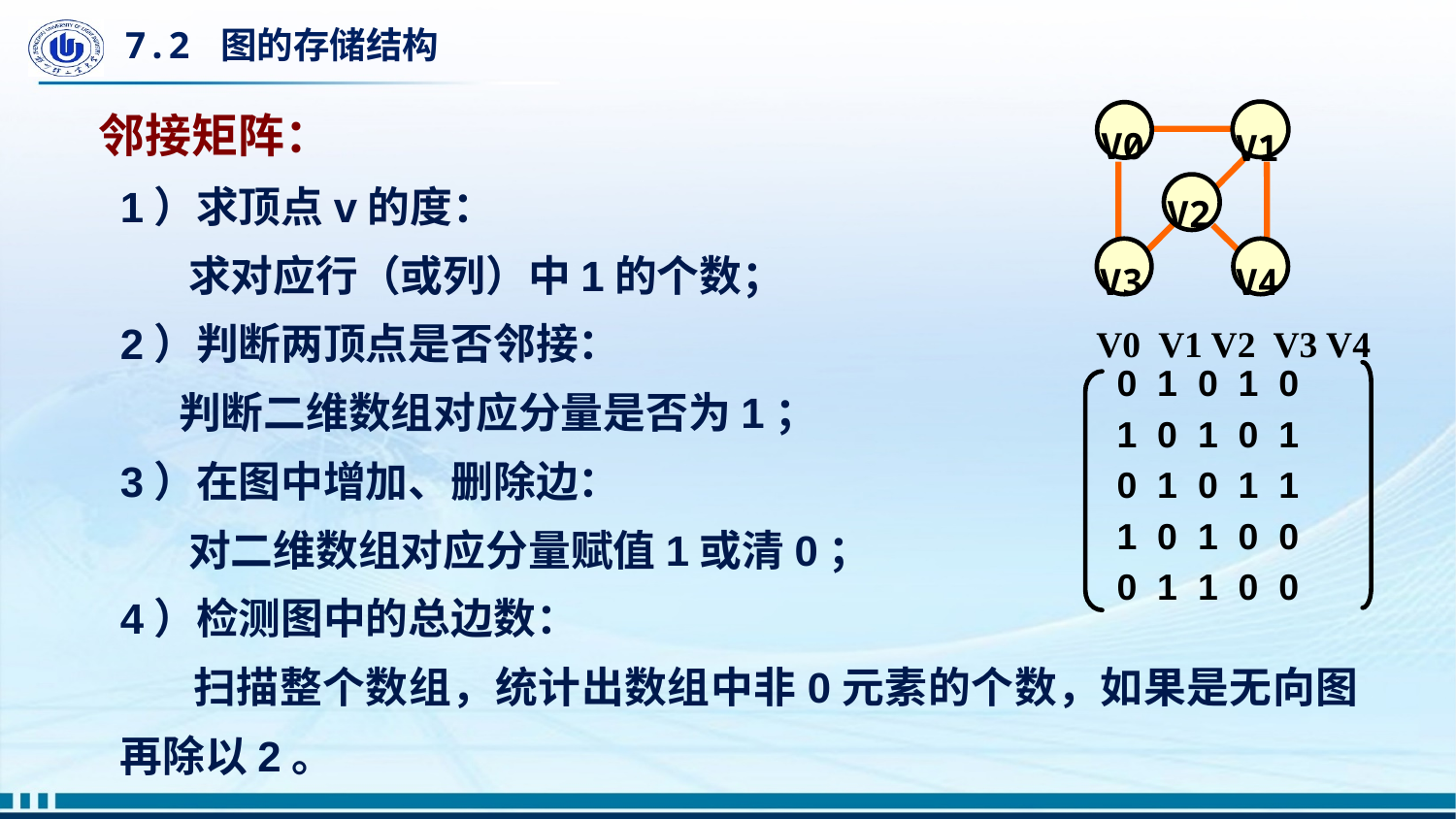

# 7.2 图的存储结构
邻接矩阵：
1）求顶点v的度：
      求对应行（或列）中1的个数；
2）判断两顶点是否邻接：
     判断二维数组对应分量是否为1；
3）在图中增加、删除边：
      对二维数组对应分量赋值1或清0；
4）检测图中的总边数：
      扫描整个数组，统计出数组中非0元素的个数，如果是无向图再除以2。
 V0

 V1

 V2

 V3

 V4

V0  V1 V2  V3 V4
0  1  0  1  0
1  0  1  0  1
0  1  0  1  1
1  0  1  0  0
0  1  1  0  0